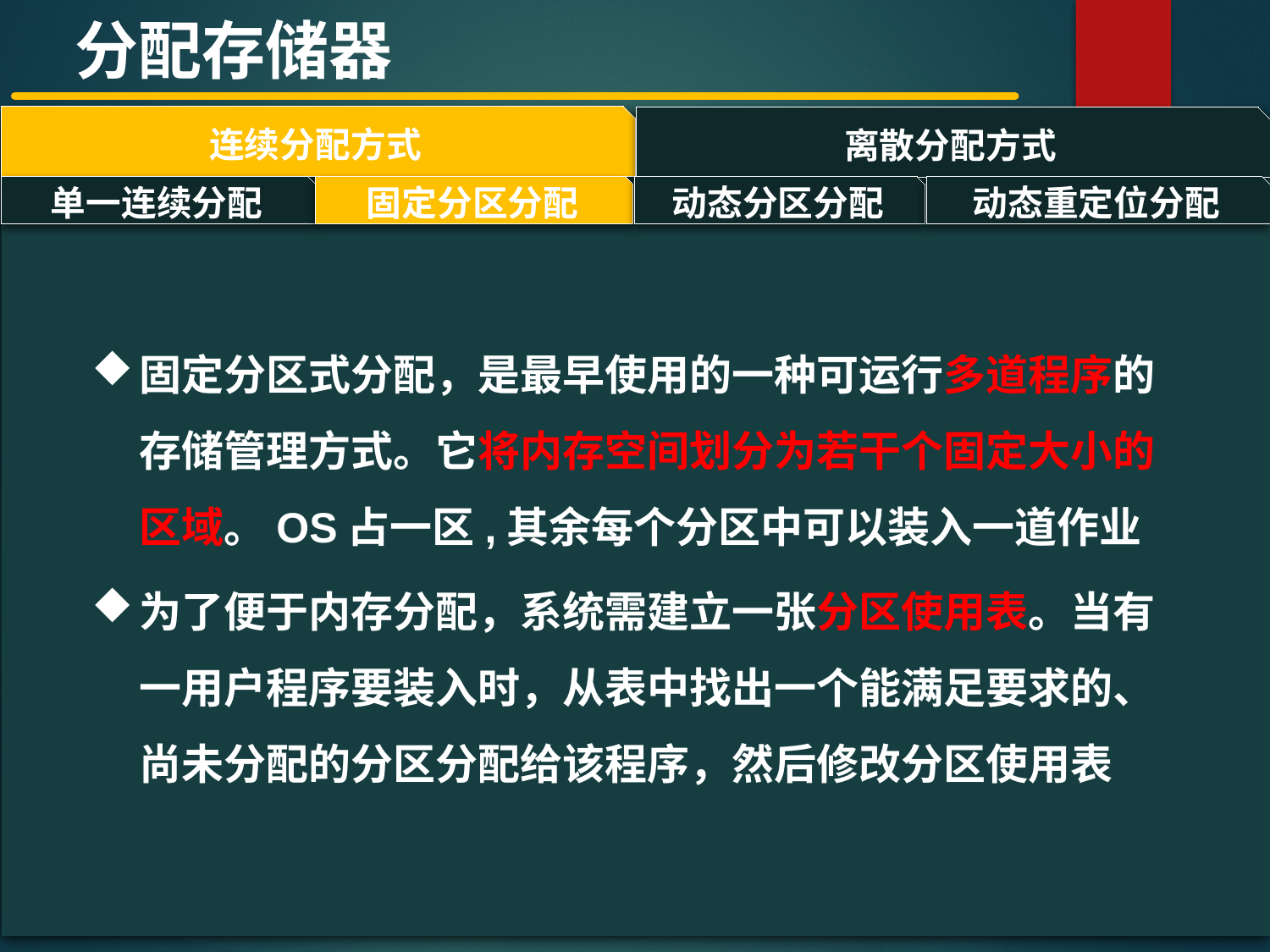

分配存储器
连续分配方式
离散分配方式
#
单一连续分配
固定分区分配
动态分区分配
动态重定位分配
固定分区式分配，是最早使用的一种可运行多道程序的存储管理方式。它将内存空间划分为若干个固定大小的区域。OS占一区,其余每个分区中可以装入一道作业
为了便于内存分配，系统需建立一张分区使用表。当有一用户程序要装入时，从表中找出一个能满足要求的、尚未分配的分区分配给该程序，然后修改分区使用表